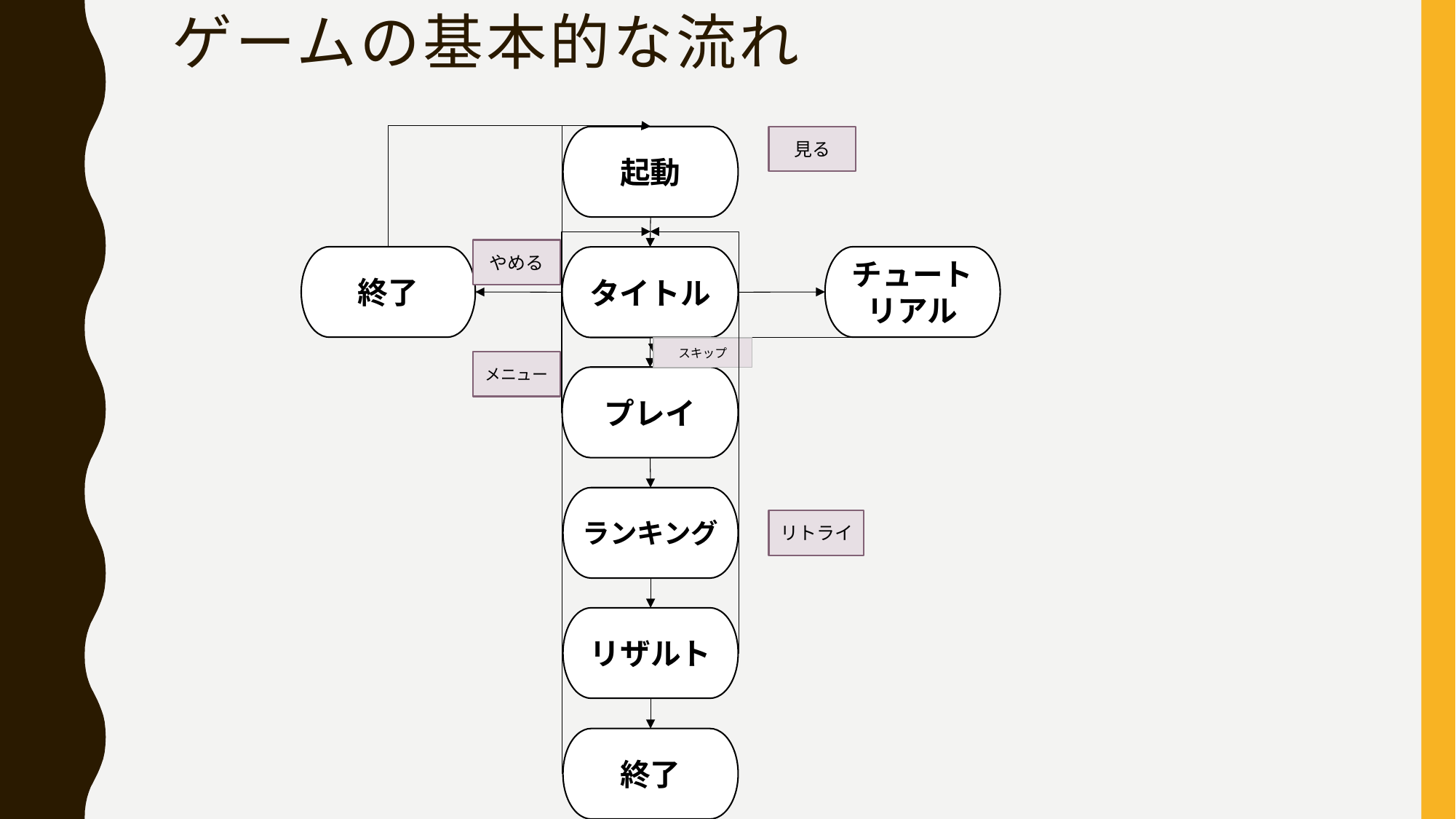

# ゲームの基本的な流れ
見る
起動
やめる
終了
チュートリアル
タイトル
スキップ
メニュー
プレイ
ランキング
リトライ
リザルト
終了